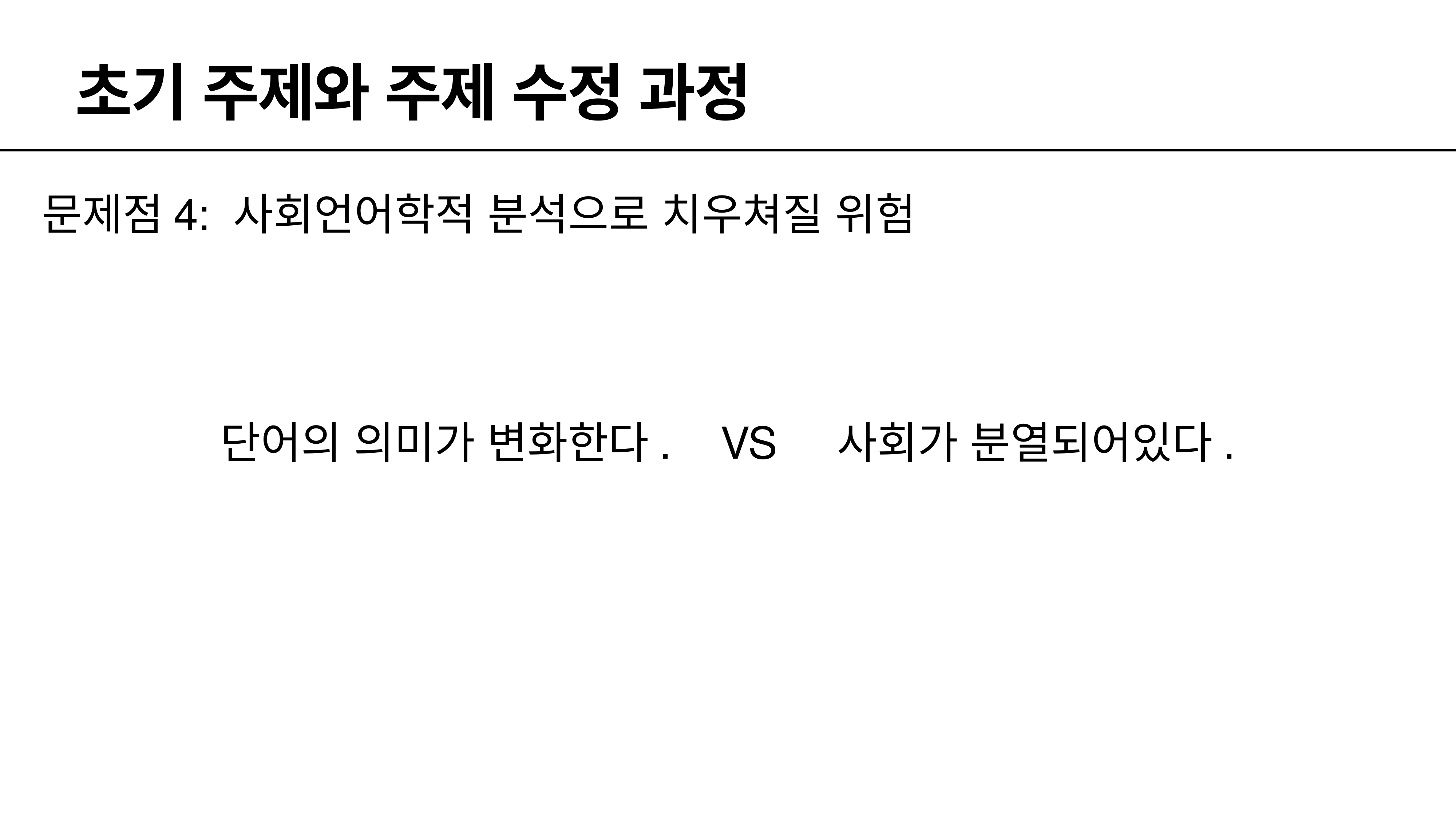

# 초기 주제와 주제 수정 과정

문제점4: 사회언어학적 분석으로 치우쳐질 위험
단어의 의미가 변화한다.    VS    사회가 분열되어있다.